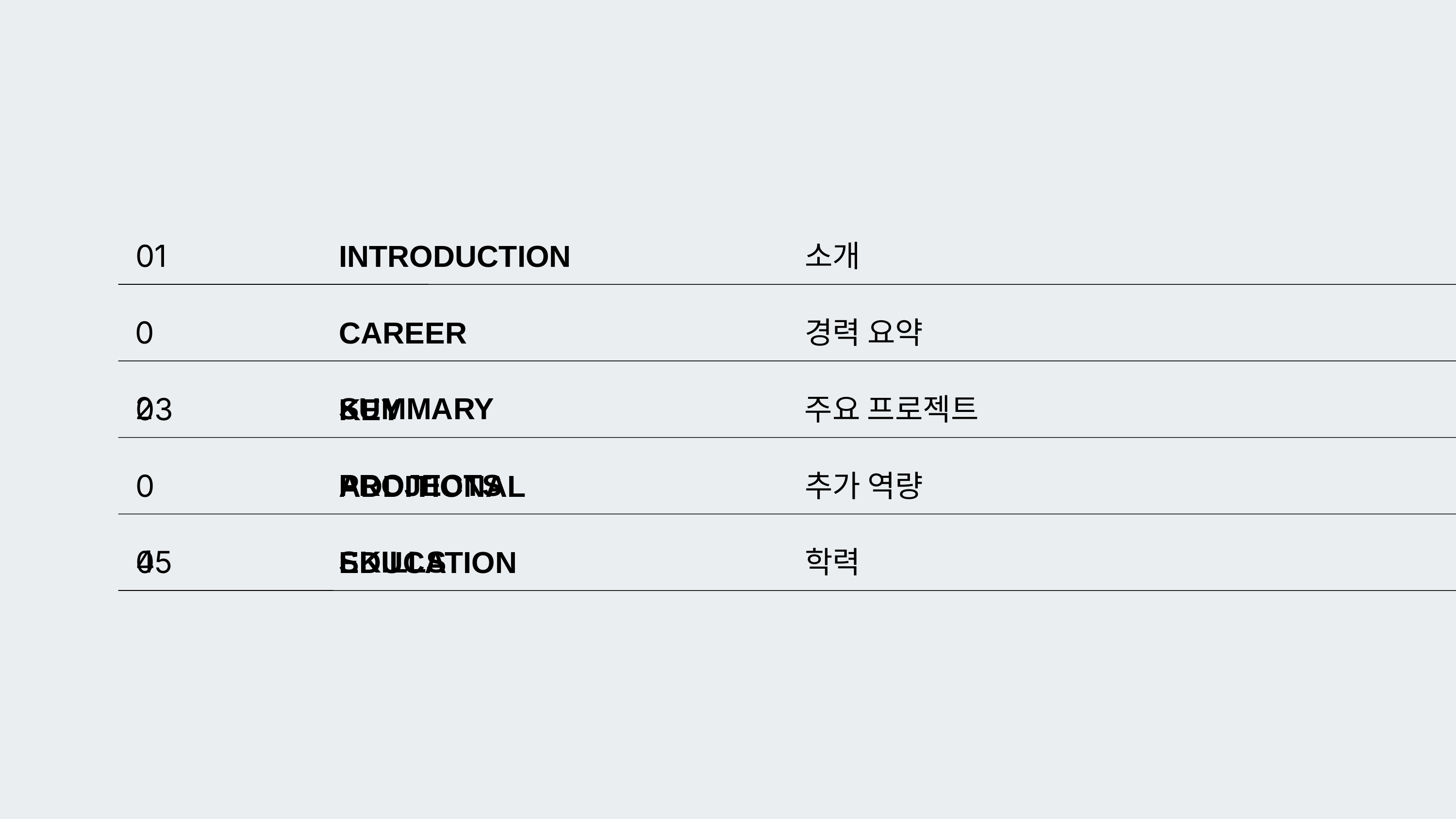

01
INTRODUCTION
소개
02
CAREER SUMMARY
경력 요약

03
KEY PROJECTS
주요 프로젝트

04
ADDITIONAL SKILLS
추가 역량

05
EDUCATION
학력